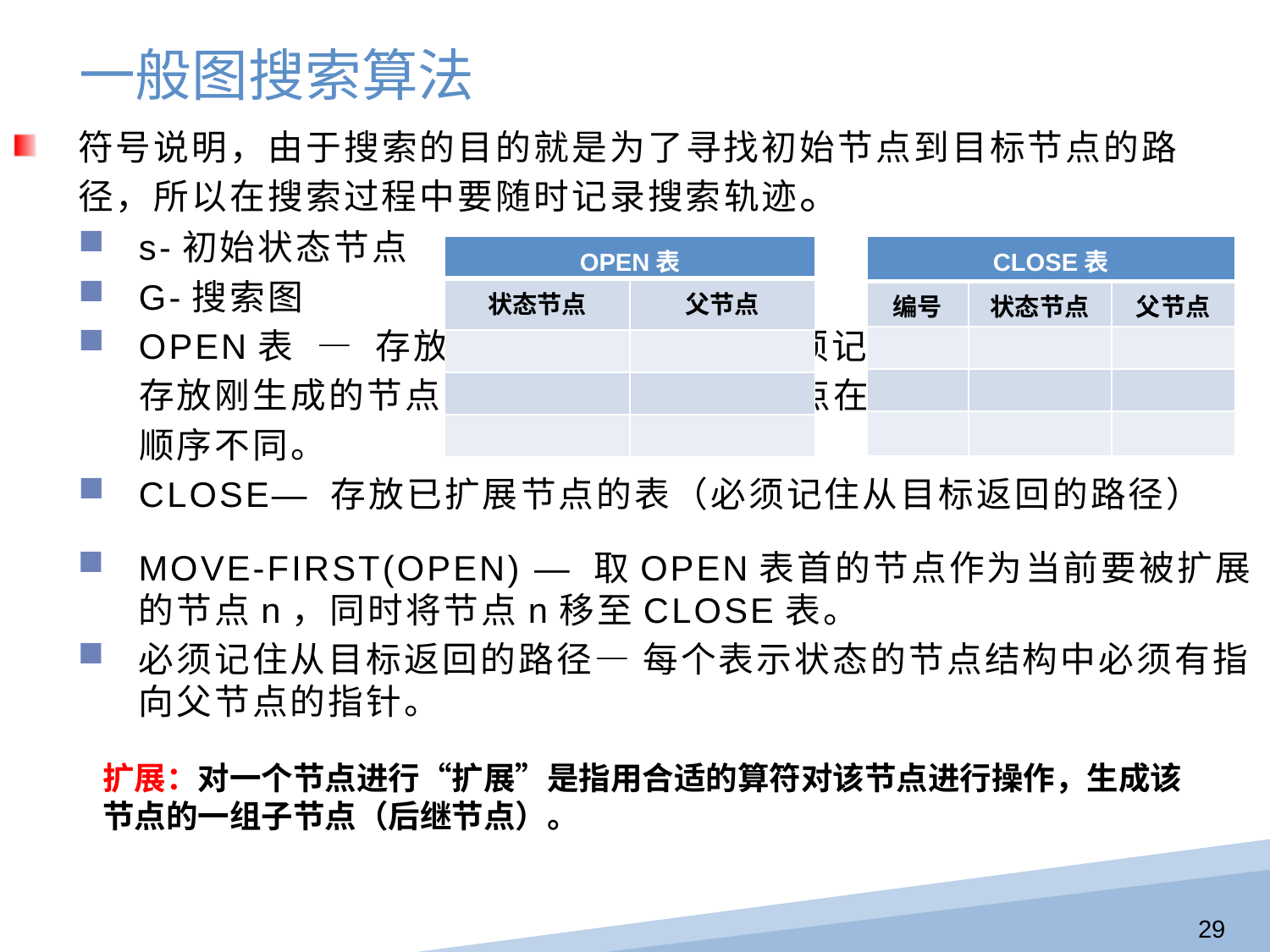

一般图搜索算法
符号说明，由于搜索的目的就是为了寻找初始节点到目标节点的路径，所以在搜索过程中要随时记录搜索轨迹。
s-初始状态节点
G-搜索图
OPEN表  —  存放未扩展节点的表（必须记住哪些点走过了）
     存放刚生成的节点， 不同搜索策略，节点在OPEN表中的排列
     顺序不同。
CLOSE— 存放已扩展节点的表（必须记住从目标返回的路径）

| OPEN表 |  |
| --- | --- |
| 状态节点 | 父节点 |
|  |  |
|  |  |
|  |  |
| CLOSE表 |  |  |
| --- | --- | --- |
| 编号 | 状态节点 | 父节点 |
|  |  |  |
|  |  |  |
|  |  |  |
MOVE-FIRST(OPEN) — 取OPEN表首的节点作为当前要被扩展的节点n，同时将节点n移至CLOSE表。
必须记住从目标返回的路径— 每个表示状态的节点结构中必须有指向父节点的指针。

扩展：对一个节点进行“扩展”是指用合适的算符对该节点进行操作，生成该节点的一组子节点（后继节点）。

29